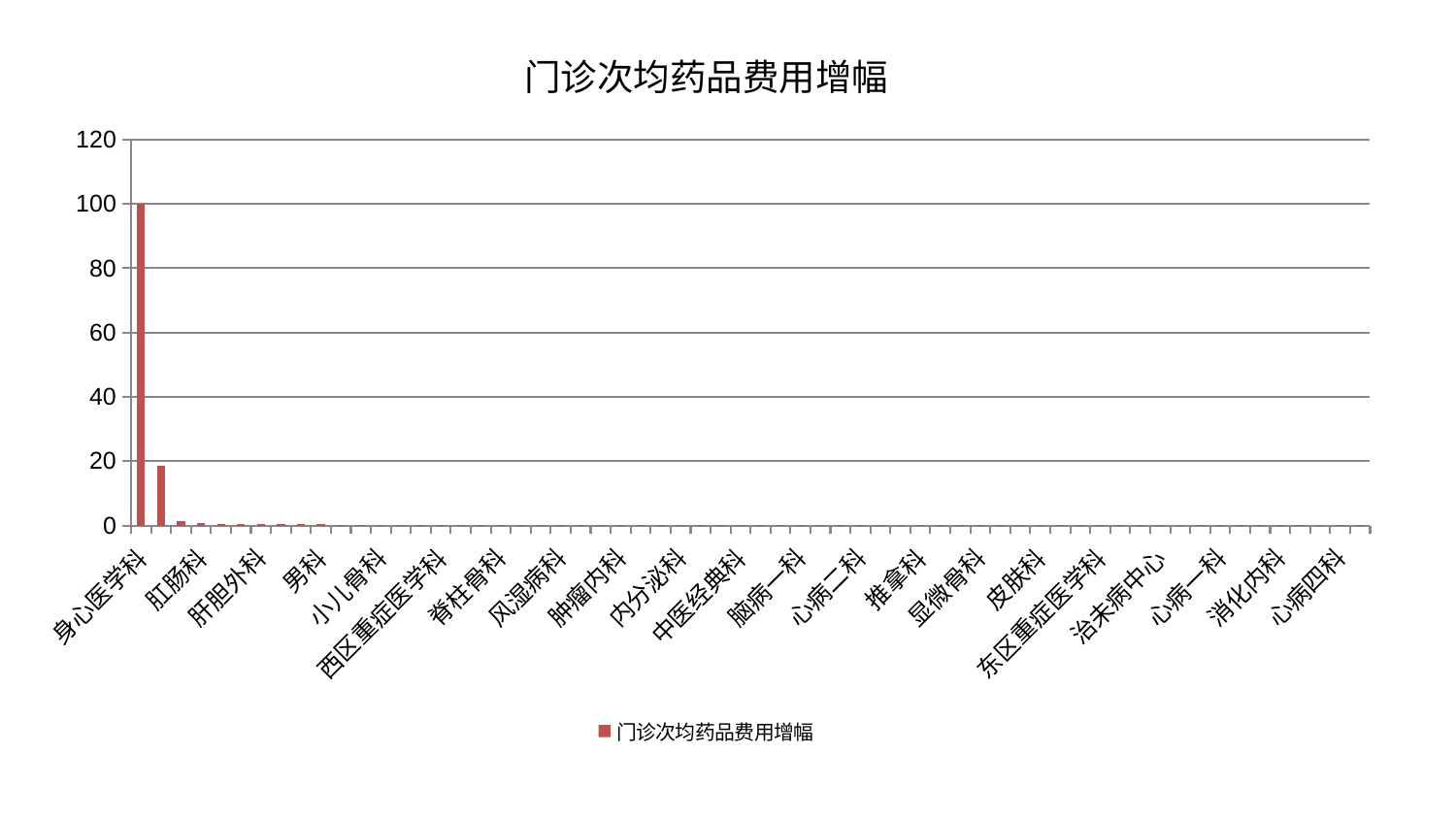

### Chart: 门诊次均药品费用增幅

| Category | 门诊次均药品费用增幅 |
|---|---|
| 身心医学科 | 100.0 |
| 针灸科 | 18.473552116192213 |
| 耳鼻喉科 | 1.3374721538589778 |
| 肛肠科 | 0.7841457846333852 |
| 中医外治中心 | 0.602618511791115 |
| 妇科 | 0.5053397580016319 |
| 肝胆外科 | 0.5052968375203896 |
| 眼科 | 0.39261892594771947 |
| 关节骨科 | 0.33259721245037005 |
| 男科 | 0.3124194434328252 |
| 综合内科 | 0.29387140798698336 |
| 脑病二科 | 0.25712404694227253 |
| 小儿骨科 | 0.23652211208394353 |
| 产科 | 0.2297264540046555 |
| 妇科妇二科合并 | 0.22146817697877344 |
| 西区重症医学科 | 0.2072112766149402 |
| 口腔科 | 0.1893299373323313 |
| 心病三科 | 0.18520342789440566 |
| 脊柱骨科 | 0.1456133113308102 |
| 骨科 | 0.1450406466080293 |
| 儿科 | 0.14338218301927472 |
| 风湿病科 | 0.13036382120925316 |
| 东区肾病科 | 0.12180448538416082 |
| 血液科 | 0.12018478162168855 |
| 肿瘤内科 | 0.11911506833338288 |
| 重症医学科 | 0.10945542187312238 |
| 美容皮肤科 | 0.10899607065429283 |
| 内分泌科 | 0.10404366714446259 |
| 肾病科 | 0.10320167800118643 |
| 胸外科 | 0.10277539909487217 |
| 中医经典科 | 0.09829742607212519 |
| 神经外科 | 0.09648122432630651 |
| 周围血管科 | 0.0949381359116747 |
| 脑病一科 | 0.08819672390106557 |
| 康复科 | 0.08760643010968881 |
| 心血管内科 | 0.08691513225134065 |
| 心病二科 | 0.08589373782468208 |
| 妇二科 | 0.08017739241261049 |
| 肝病科 | 0.07998245059656446 |
| 推拿科 | 0.079610724121503 |
| 肾脏内科 | 0.078076279592661 |
| 微创骨科 | 0.0756265089681075 |
| 显微骨科 | 0.07423233425891212 |
| 小儿推拿科 | 0.0741734654613757 |
| 普通外科 | 0.07215332498115397 |
| 皮肤科 | 0.07129389240817059 |
| 脑病三科 | 0.071156319131852 |
| 神经内科 | 0.06895498043801536 |
| 东区重症医学科 | 0.06855008437228853 |
| 泌尿外科 | 0.06318152587547889 |
| 医院 | 0.059901051408507405 |
| 治未病中心 | 0.05861599300559513 |
| 运动损伤骨科 | 0.05667649141085493 |
| 呼吸内科 | 0.05649442088141182 |
| 心病一科 | 0.05475177806765572 |
| 脾胃病科 | 0.053740134211110624 |
| 老年医学科 | 0.05293493281156749 |
| 消化内科 | 0.05180036594421353 |
| 创伤骨科 | 0.048310681675769296 |
| 脾胃科消化科合并 | 0.046768057160630476 |
| 心病四科 | 0.04459176229860208 |
| 乳腺甲状腺外科 | 0.043858585806652695 |
212